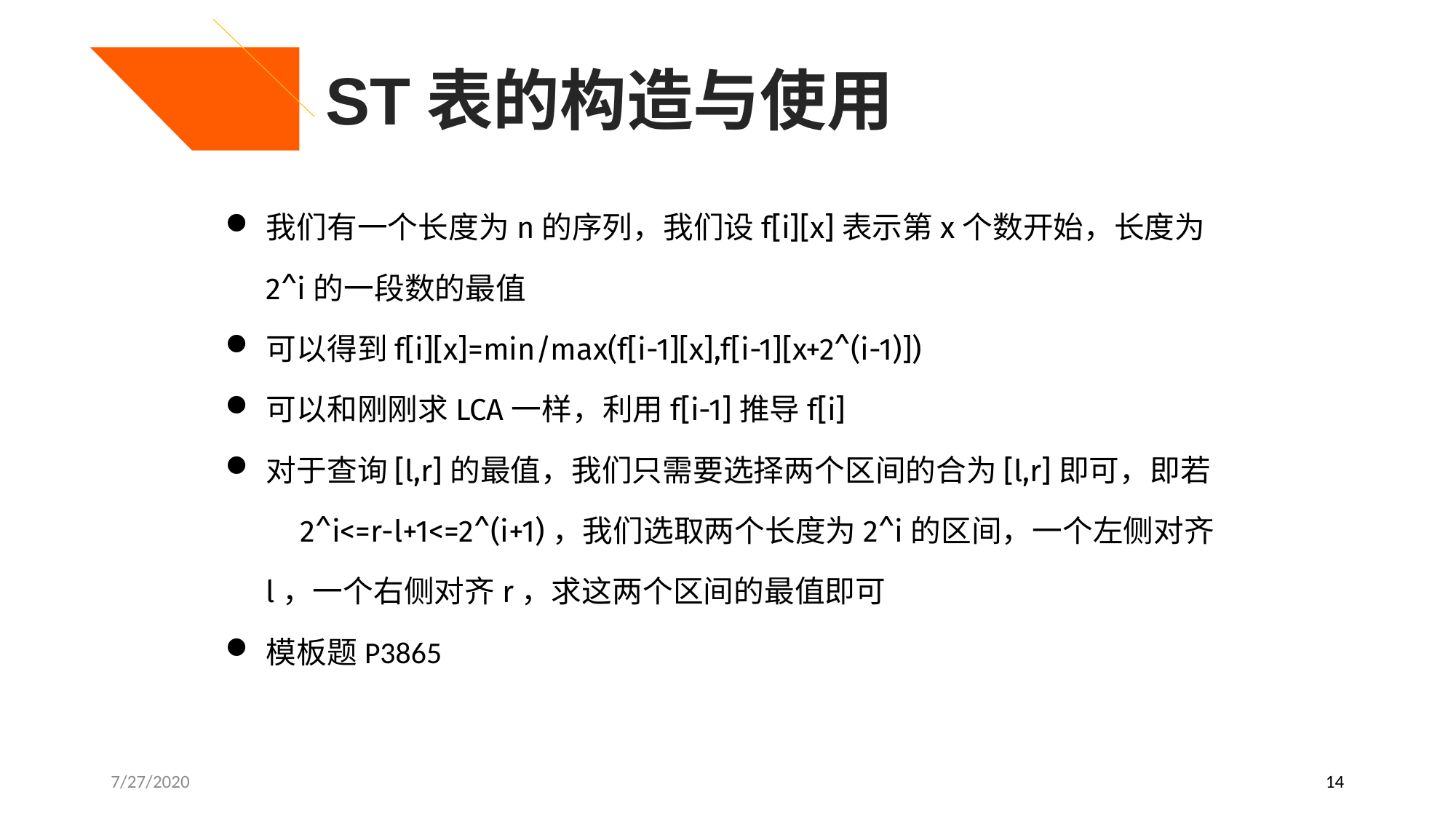

ST表的构造与使用
我们有一个长度为n的序列，我们设f[i][x]表示第x个数开始，长度为2^i的一段数的最值
可以得到f[i][x]=min/max(f[i-1][x],f[i-1][x+2^(i-1)])
可以和刚刚求LCA一样，利用f[i-1]推导f[i]
对于查询[l,r]的最值，我们只需要选择两个区间的合为[l,r]即可，即若       2^i<=r-l+1<=2^(i+1)，我们选取两个长度为2^i的区间，一个左侧对齐l，一个右侧对齐r，求这两个区间的最值即可
模板题P3865
7/27/2020
14